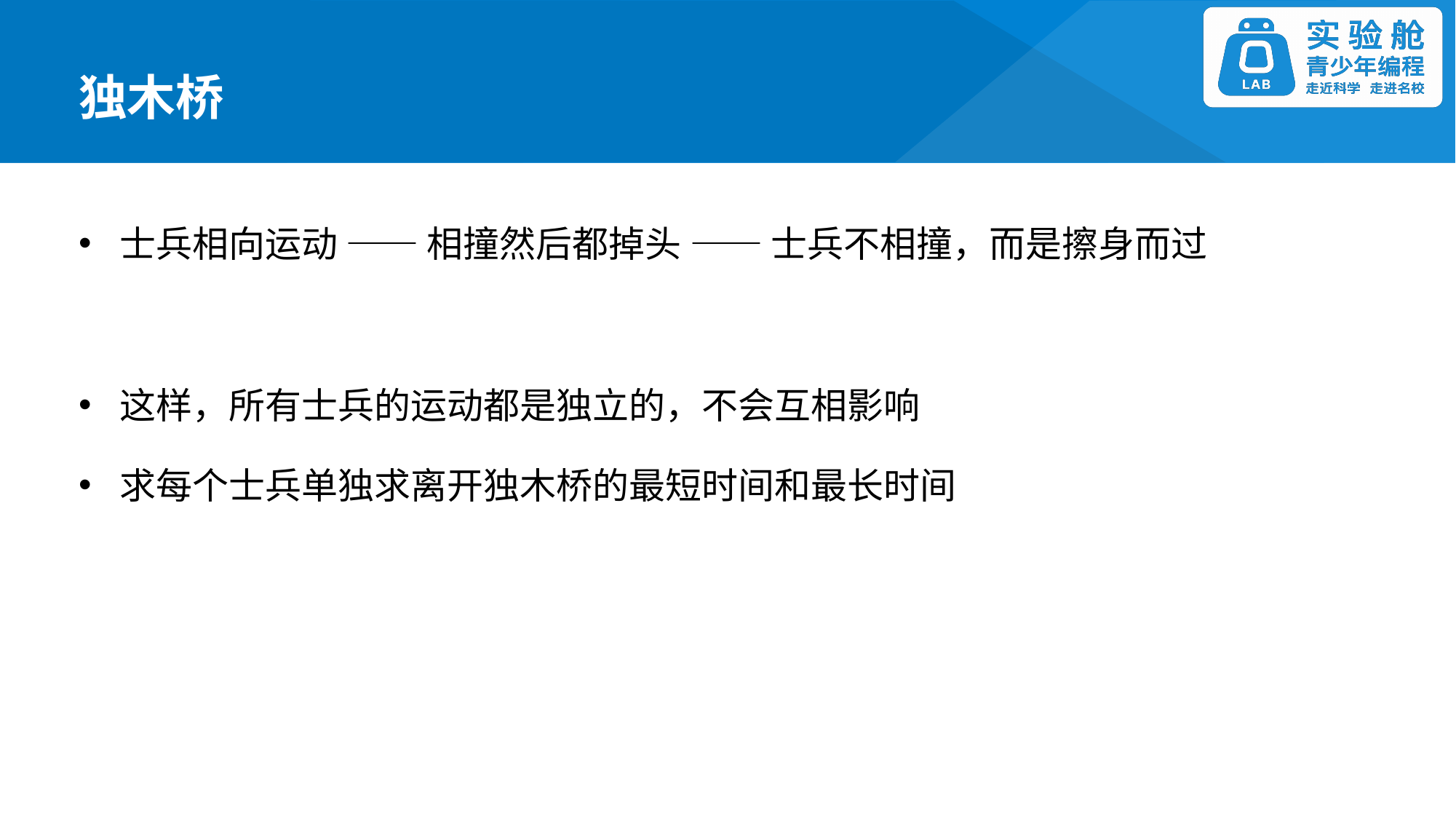

独木桥
士兵相向运动 —— 相撞然后都掉头 —— 士兵不相撞，而是擦身而过

这样，所有士兵的运动都是独立的，不会互相影响
求每个士兵单独求离开独木桥的最短时间和最长时间